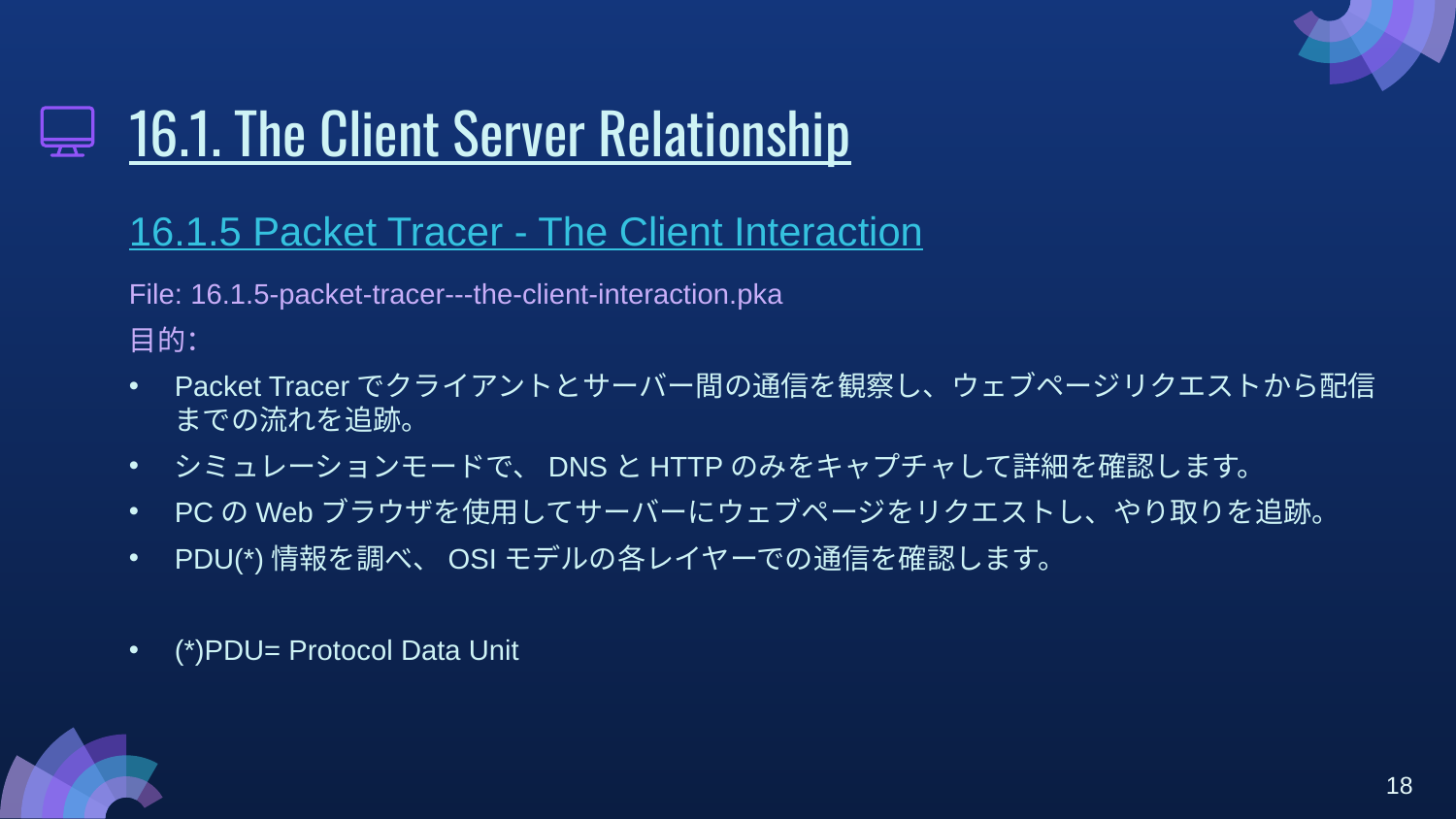

# 16.1. The Client Server Relationship

16.1.5 Packet Tracer - The Client Interaction
File: 16.1.5-packet-tracer---the-client-interaction.pka
目的：
Packet Tracerでクライアントとサーバー間の通信を観察し、ウェブページリクエストから配信までの流れを追跡。
シミュレーションモードで、DNSとHTTPのみをキャプチャして詳細を確認します。
PCのWebブラウザを使用してサーバーにウェブページをリクエストし、やり取りを追跡。
PDU(*)情報を調べ、OSIモデルの各レイヤーでの通信を確認します。

(*)PDU= Protocol Data Unit
18